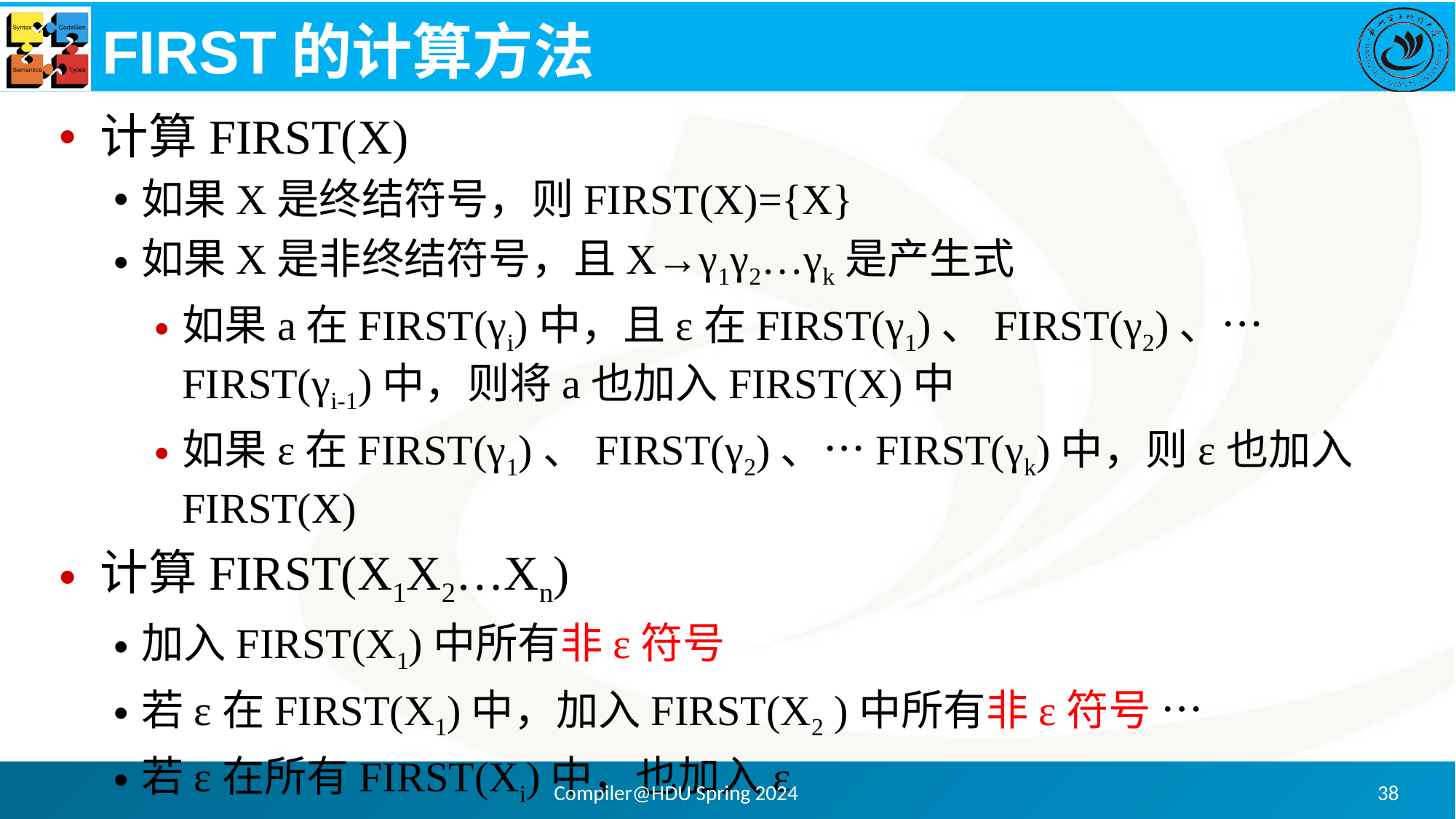

# FIRST的计算方法
计算FIRST(X)
如果X是终结符号，则FIRST(X)={X}
如果X是非终结符号，且X→γ1γ2…γk是产生式
如果a在FIRST(γi)中，且ε在FIRST(γ1)、FIRST(γ2)、…FIRST(γi-1)中，则将a也加入FIRST(X)中
如果ε在FIRST(γ1)、FIRST(γ2)、…FIRST(γk)中，则ε也加入FIRST(X)
计算FIRST(X1X2…Xn)
加入FIRST(X1)中所有非ε符号
若ε在FIRST(X1)中，加入FIRST(X2 )中所有非ε符号 …
若ε在所有FIRST(Xi)中，也加入ε
Compiler@HDU Spring 2024
38